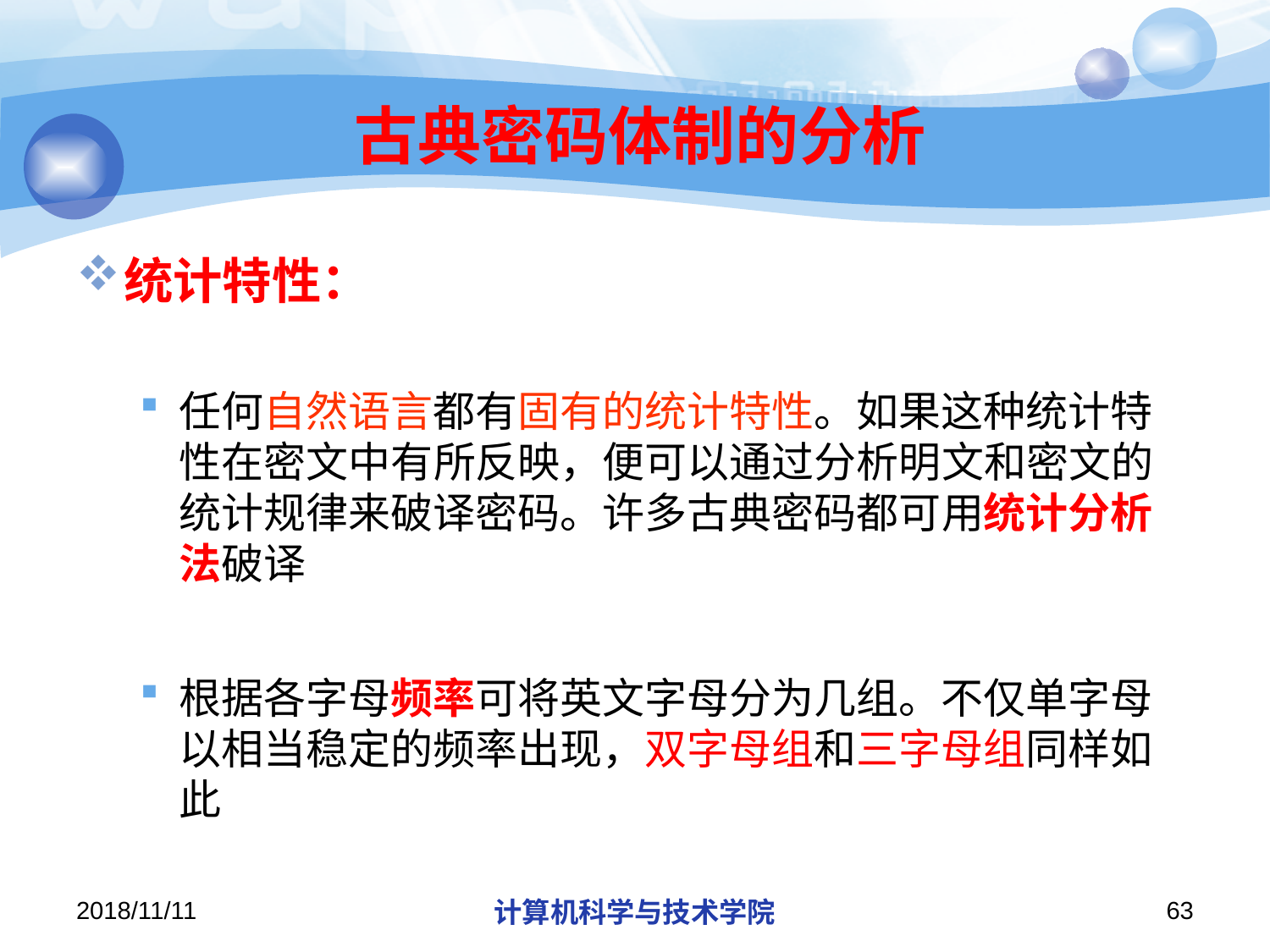

# 古典密码体制的分析
统计特性：

任何自然语言都有固有的统计特性。如果这种统计特性在密文中有所反映，便可以通过分析明文和密文的统计规律来破译密码。许多古典密码都可用统计分析法破译

根据各字母频率可将英文字母分为几组。不仅单字母以相当稳定的频率出现，双字母组和三字母组同样如此

2018/11/11
计算机科学与技术学院
63